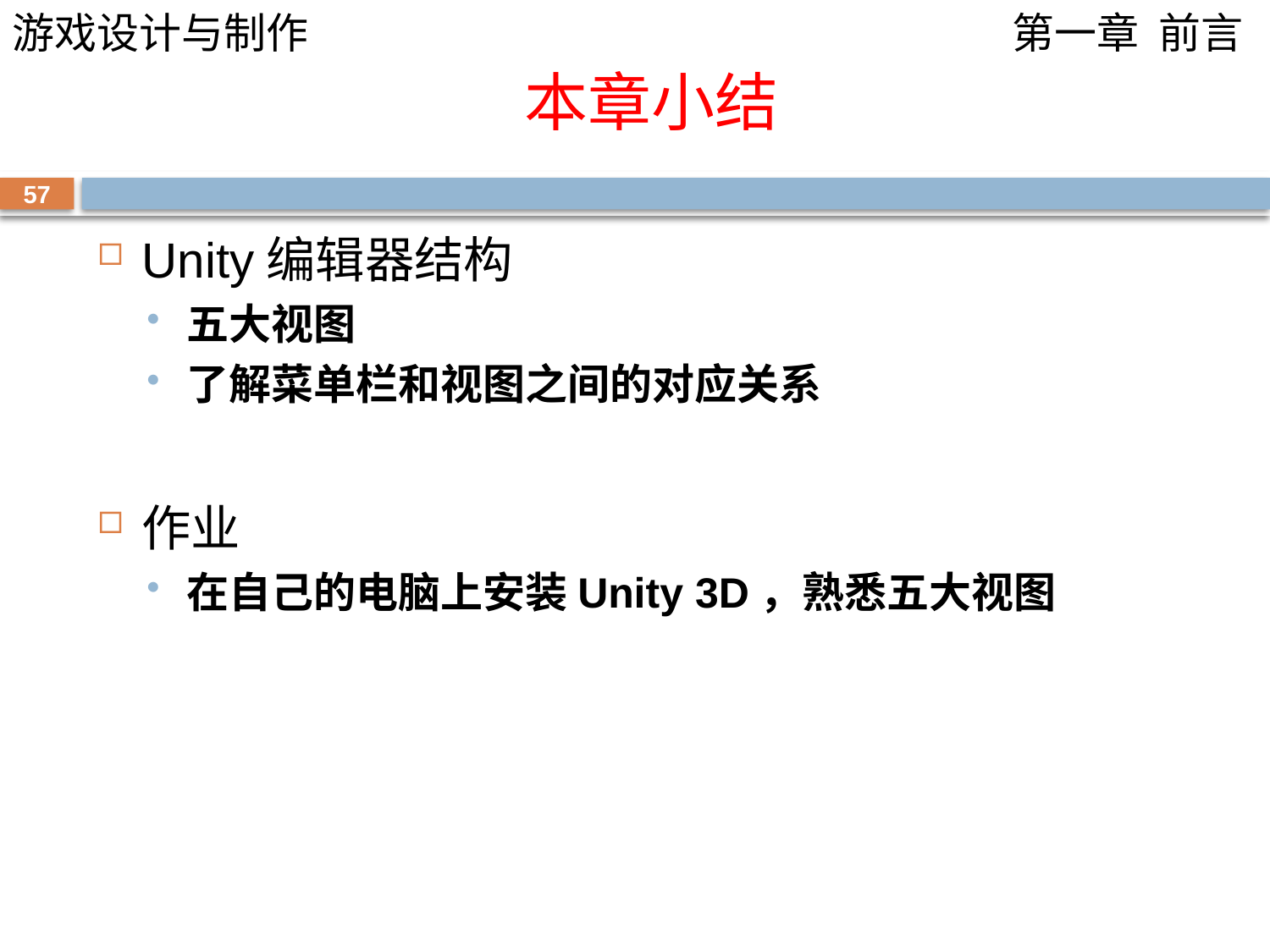

# 本章小结
57
Unity编辑器结构
五大视图
了解菜单栏和视图之间的对应关系

作业
在自己的电脑上安装Unity 3D，熟悉五大视图